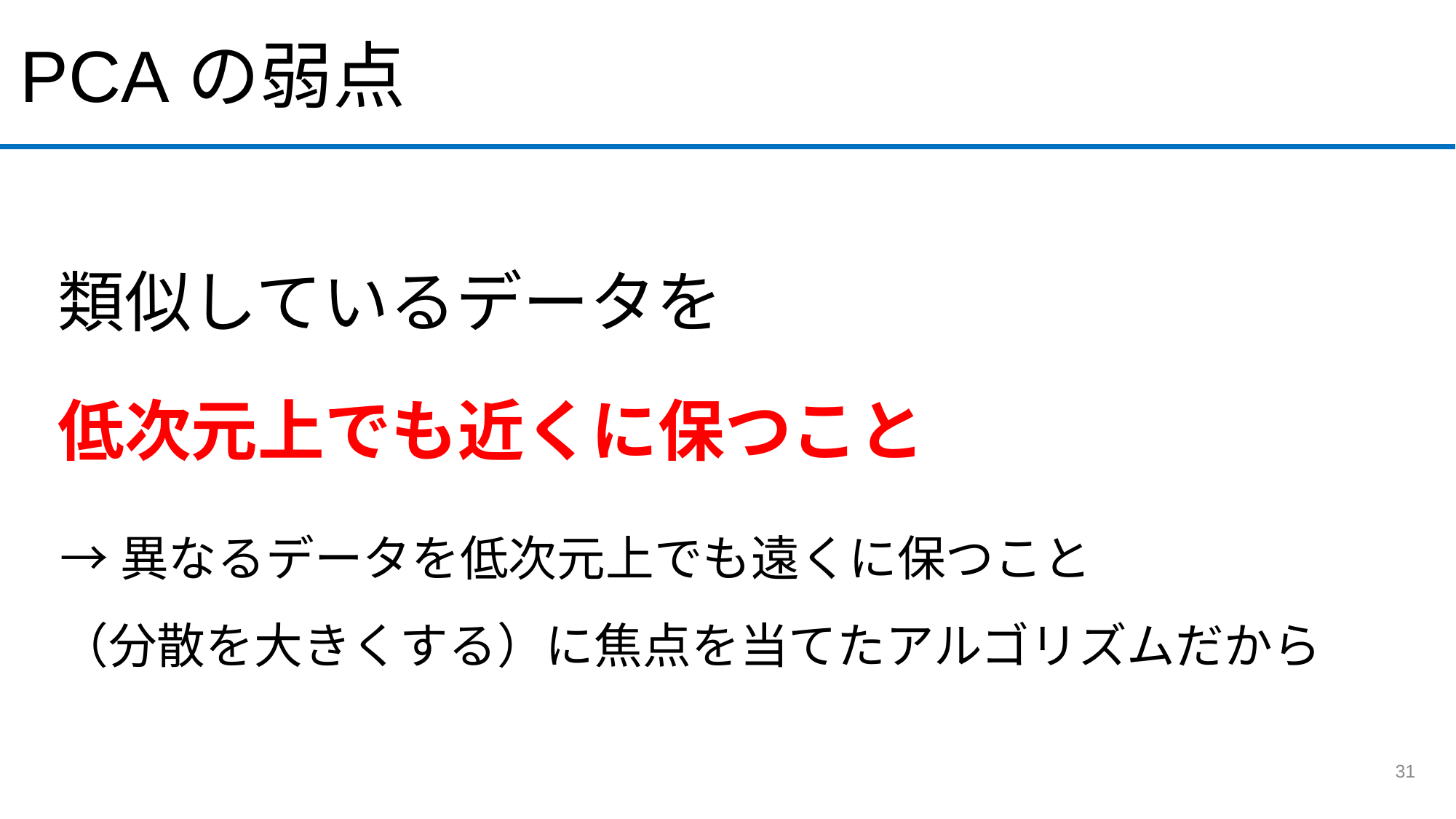

PCAの弱点
類似しているデータを
低次元上でも近くに保つこと
→異なるデータを低次元上でも遠くに保つこと
（分散を大きくする）に焦点を当てたアルゴリズムだから
31